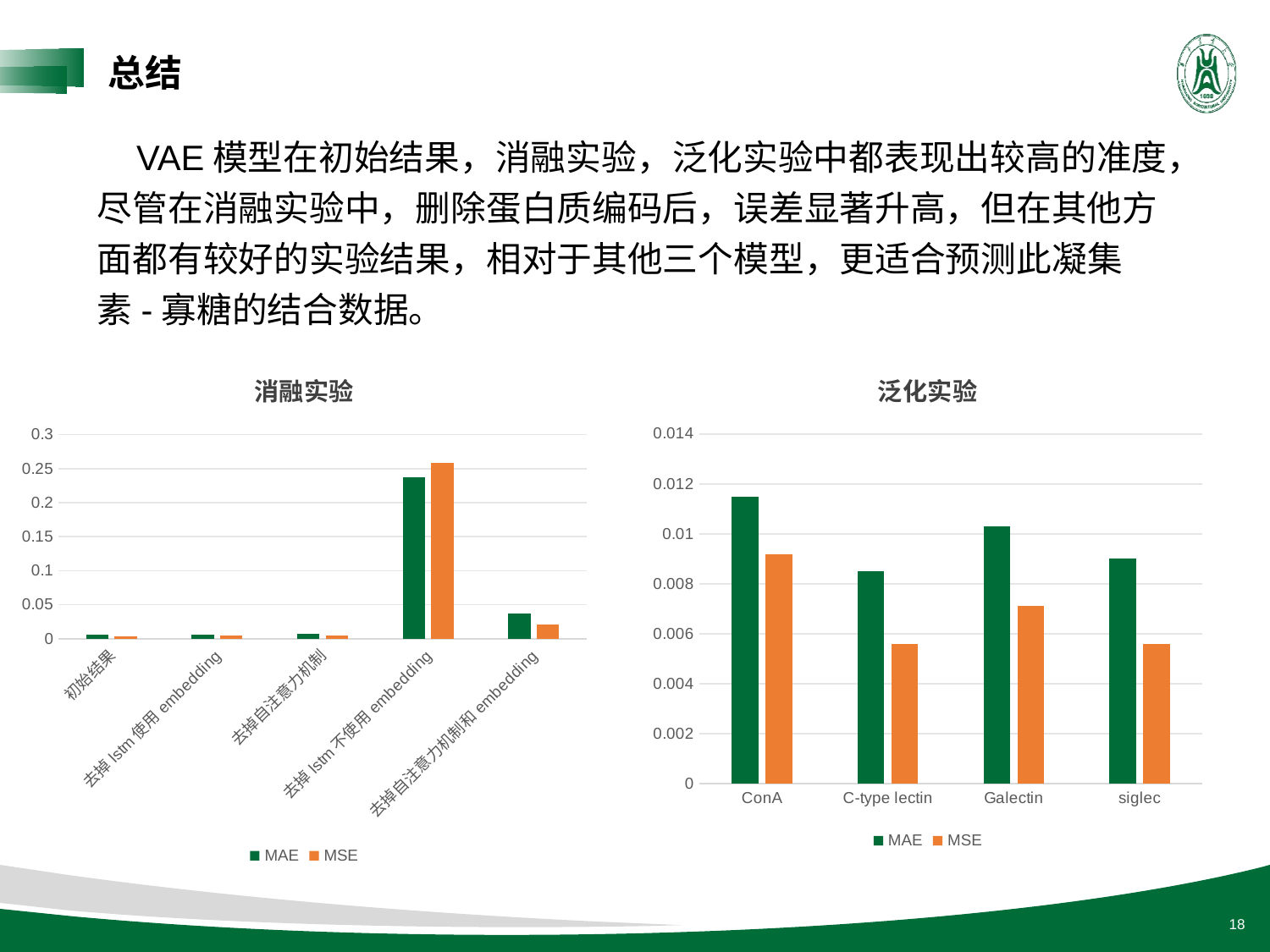

总结
    VAE模型在初始结果，消融实验，泛化实验中都表现出较高的准度，尽管在消融实验中，删除蛋白质编码后，误差显著升高，但在其他方面都有较好的实验结果，相对于其他三个模型，更适合预测此凝集素-寡糖的结合数据。

### Chart: 消融实验

| Category | MAE | MSE |
|---|---|---|
| 初始结果 | 0.0062 | 0.004 |
| 去掉lstm使用embedding | 0.0061 | 0.0047 |
| 去掉自注意力机制 | 0.0067 | 0.0047 |
| 去掉lstm不使用embedding | 0.2378 | 0.2581 |
| 去掉自注意力机制和embedding | 0.0376 | 0.0204 |

### Chart: 泛化实验

| Category | MAE | MSE |
|---|---|---|
| ConA | 0.0115 | 0.0092 |
| C-type lectin | 0.0085 | 0.0056 |
| Galectin | 0.0103 | 0.0071 |
| siglec | 0.009 | 0.0056 |
18